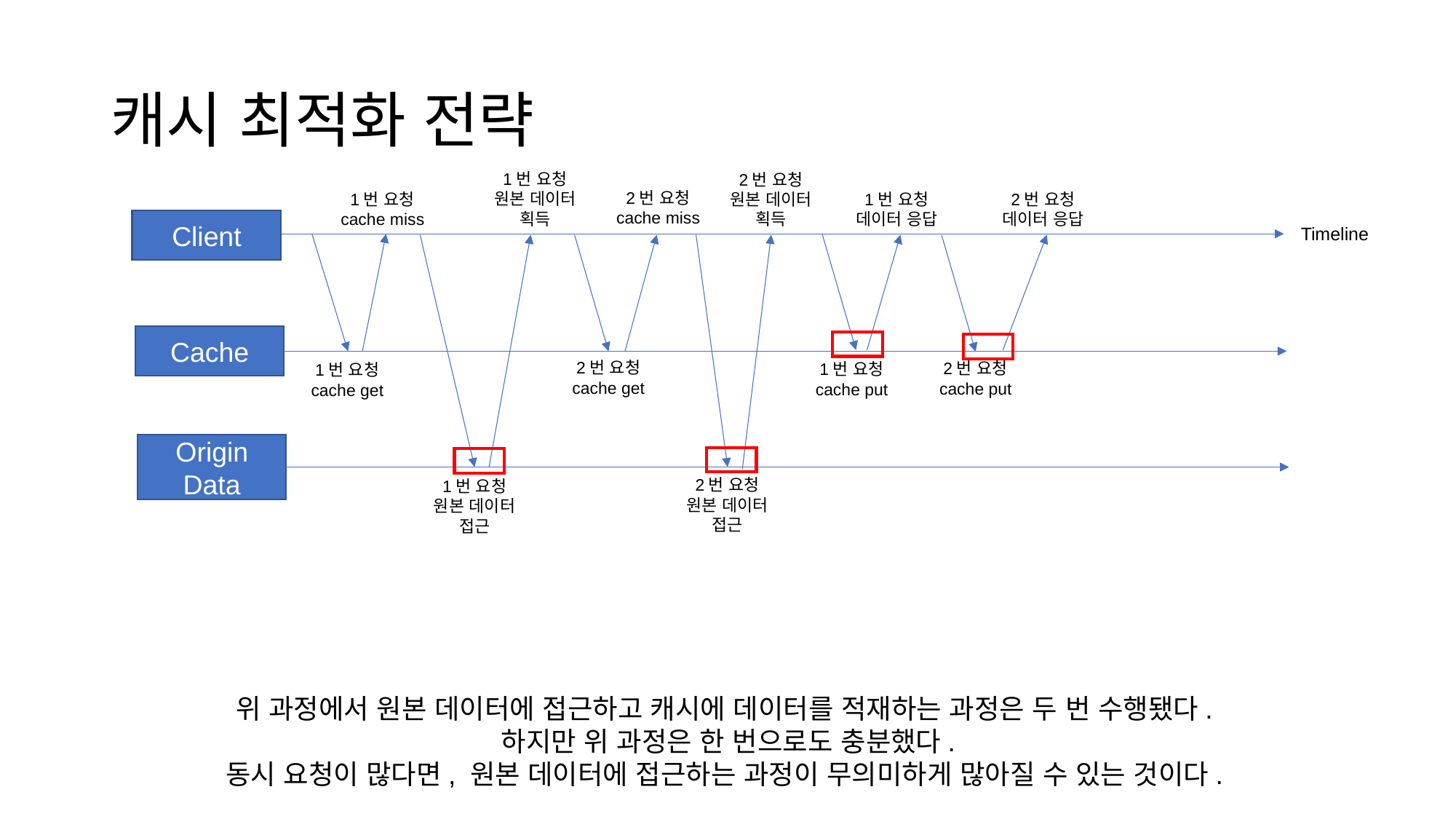

# 캐시 최적화 전략
1번 요청
원본 데이터
획득
2번 요청
원본 데이터
획득
2번 요청
cache miss
1번 요청
데이터 응답
2번 요청
데이터 응답
1번 요청
cache miss
Client
Timeline
Cache

2번 요청
cache get
2번 요청
cache put
1번 요청
cache put
1번 요청
cache get
Origin Data

2번 요청
원본 데이터
접근
1번 요청
원본 데이터
접근
위 과정에서 원본 데이터에 접근하고 캐시에 데이터를 적재하는 과정은 두 번 수행됐다.
하지만 위 과정은 한 번으로도 충분했다.
동시 요청이 많다면, 원본 데이터에 접근하는 과정이 무의미하게 많아질 수 있는 것이다.